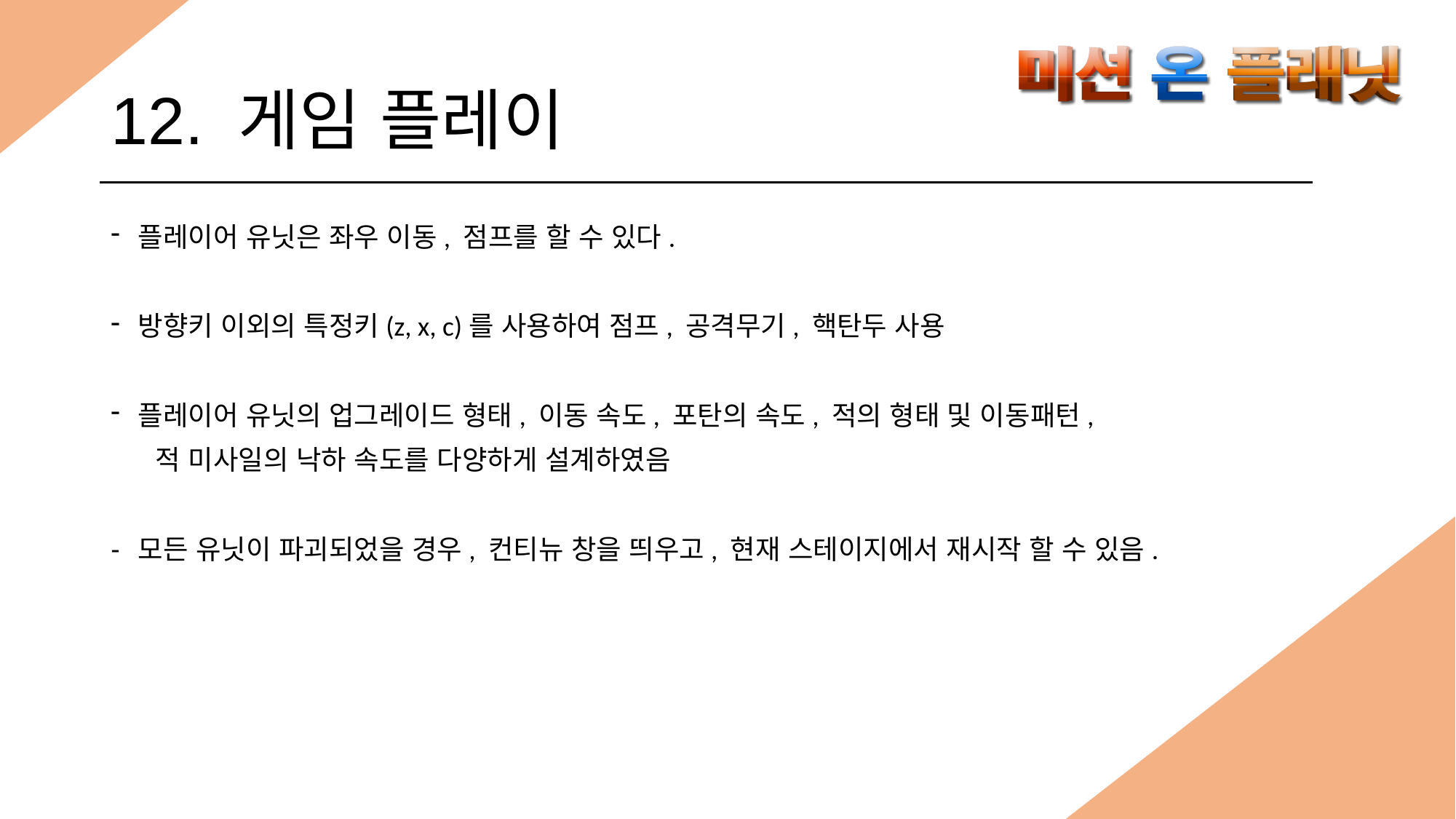

# 12. 게임 플레이
플레이어 유닛은 좌우 이동, 점프를 할 수 있다.

방향키 이외의 특정키(z, x, c)를 사용하여 점프, 공격무기, 핵탄두 사용

플레이어 유닛의 업그레이드 형태, 이동 속도, 포탄의 속도, 적의 형태 및 이동패턴,
     적 미사일의 낙하 속도를 다양하게 설계하였음

모든 유닛이 파괴되었을 경우, 컨티뉴 창을 띄우고, 현재 스테이지에서 재시작 할 수 있음.